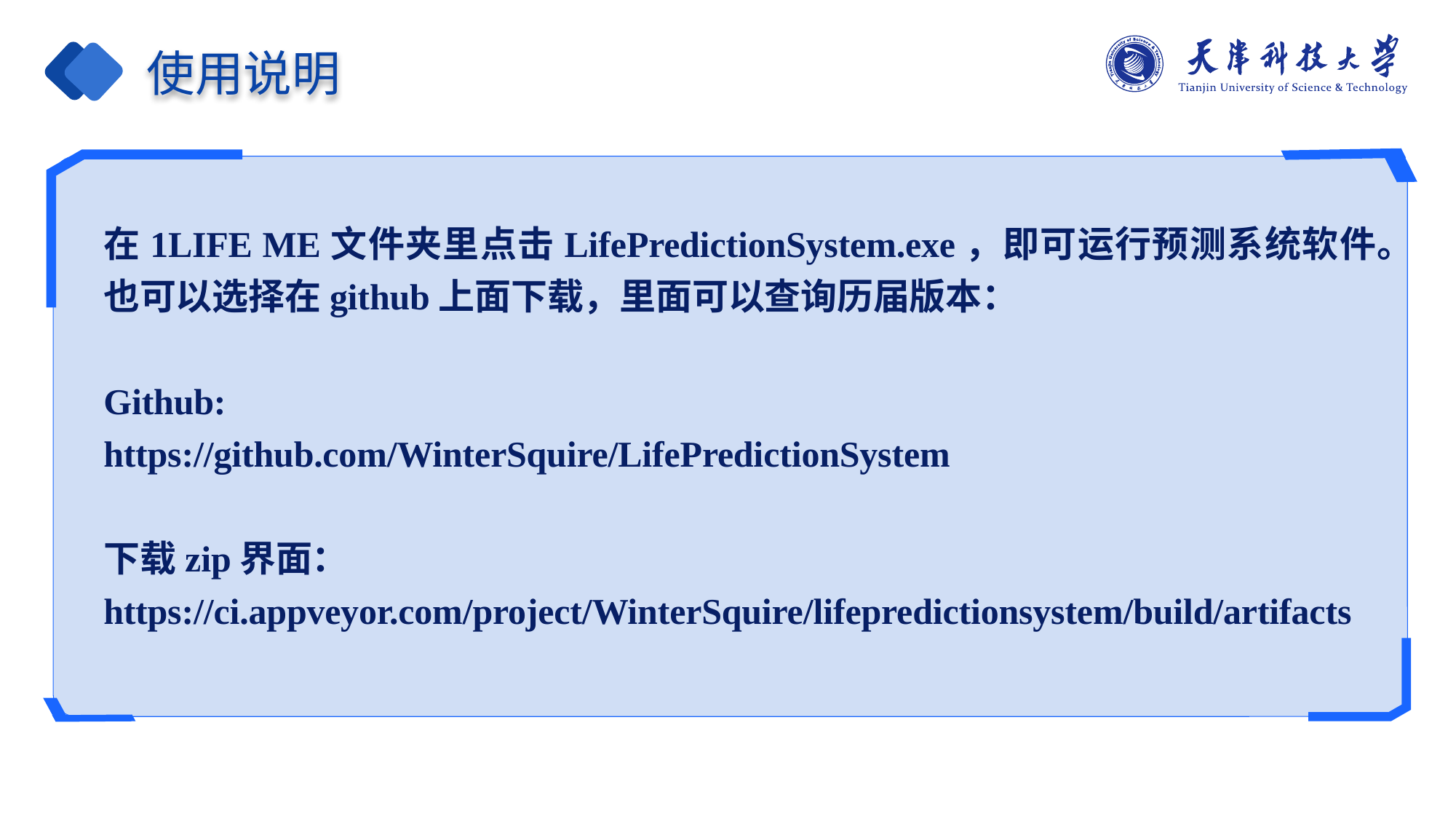

使用说明

在1LIFE ME文件夹里点击LifePredictionSystem.exe，即可运行预测系统软件。也可以选择在github上面下载，里面可以查询历届版本：

Github:
https://github.com/WinterSquire/LifePredictionSystem

下载zip界面：
https://ci.appveyor.com/project/WinterSquire/lifepredictionsystem/build/artifacts